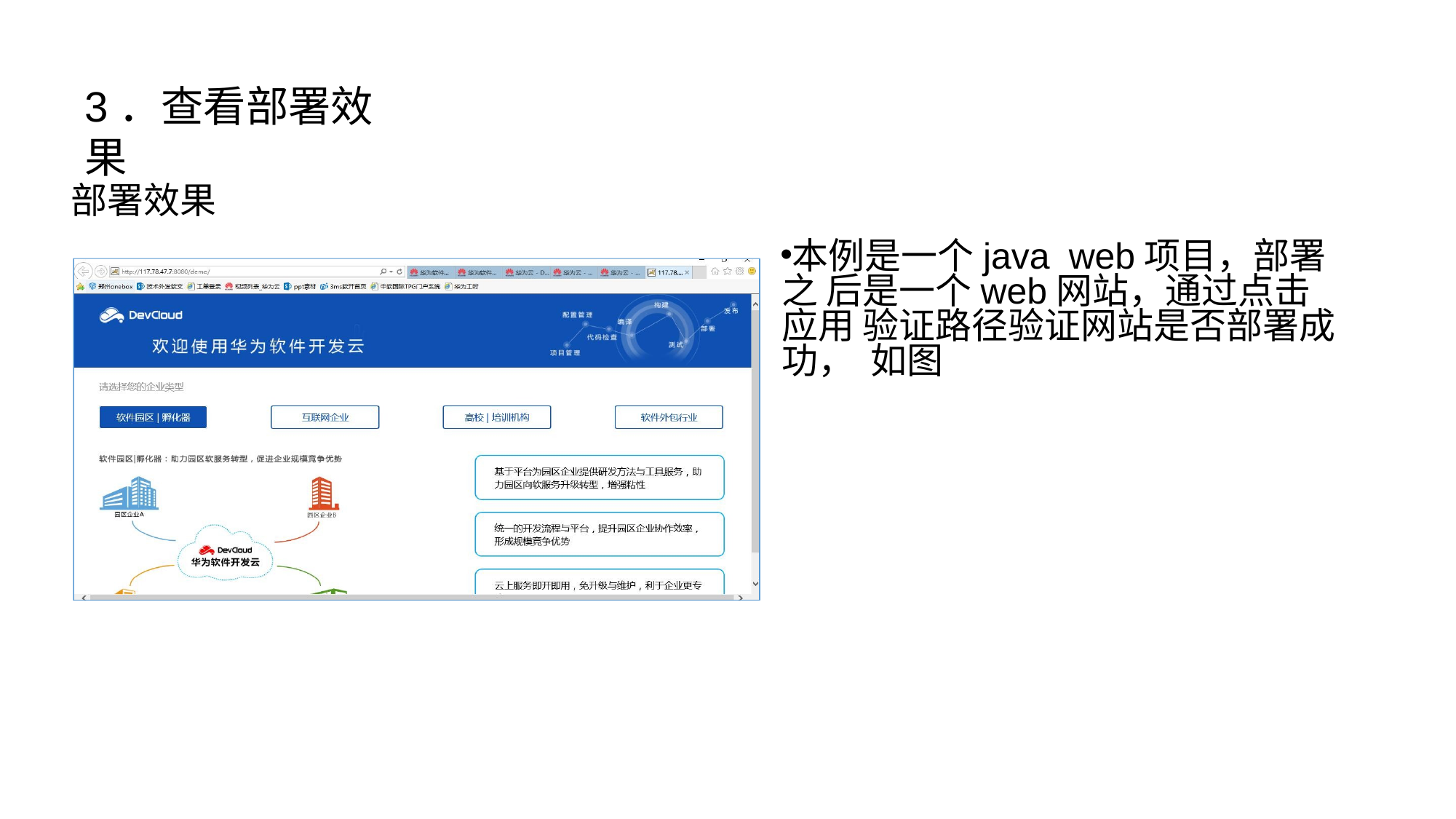

# 3．查看部署效果
部署效果
本例是一个java	web项目，部署之 后是一个web网站，通过点击应用 验证路径验证网站是否部署成功，  如图